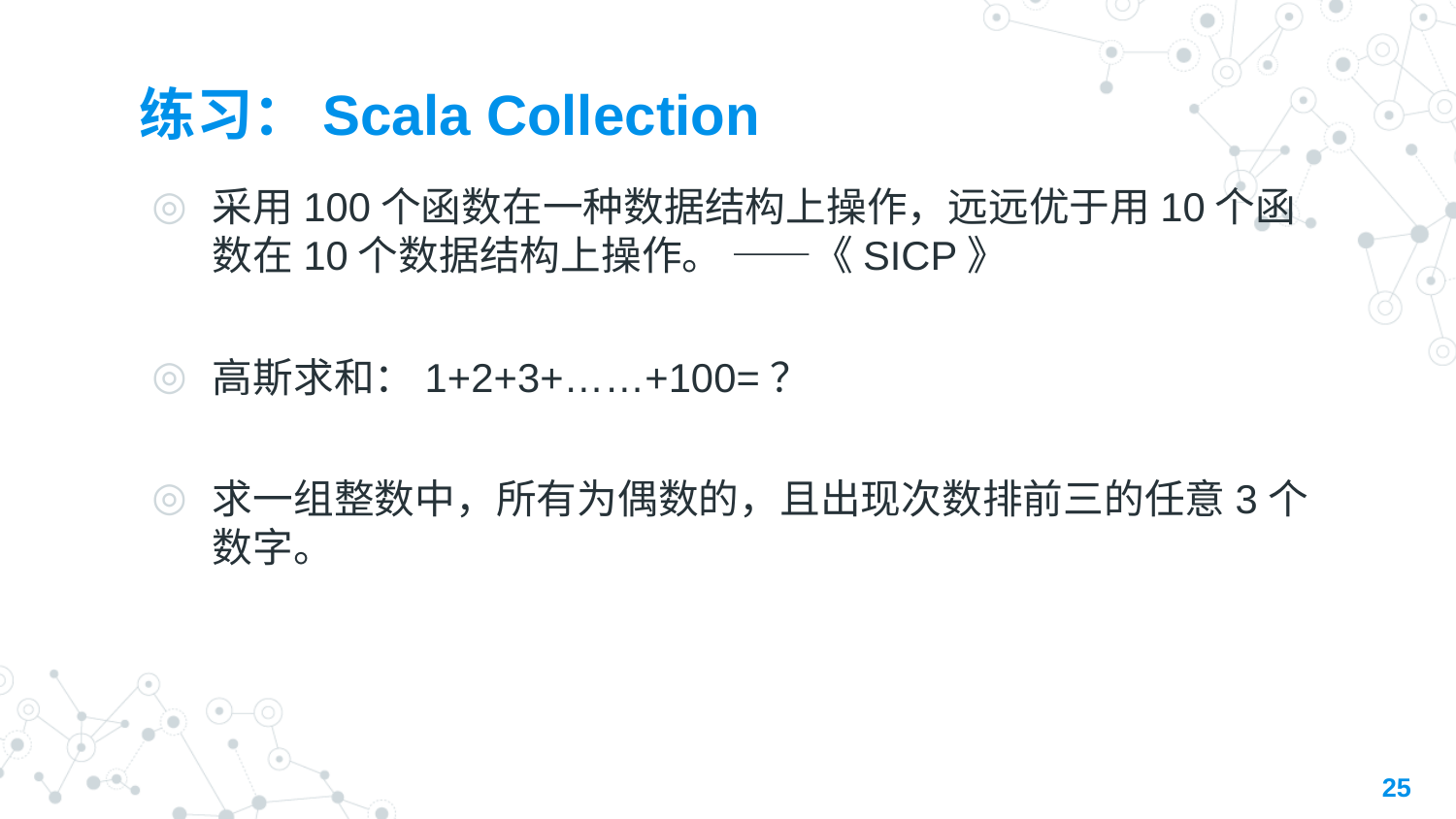

# 练习：Scala Collection
采用100个函数在一种数据结构上操作，远远优于用10个函数在10个数据结构上操作。 ——《SICP》

高斯求和：1+2+3+……+100=？

求一组整数中，所有为偶数的，且出现次数排前三的任意3个数字。
25